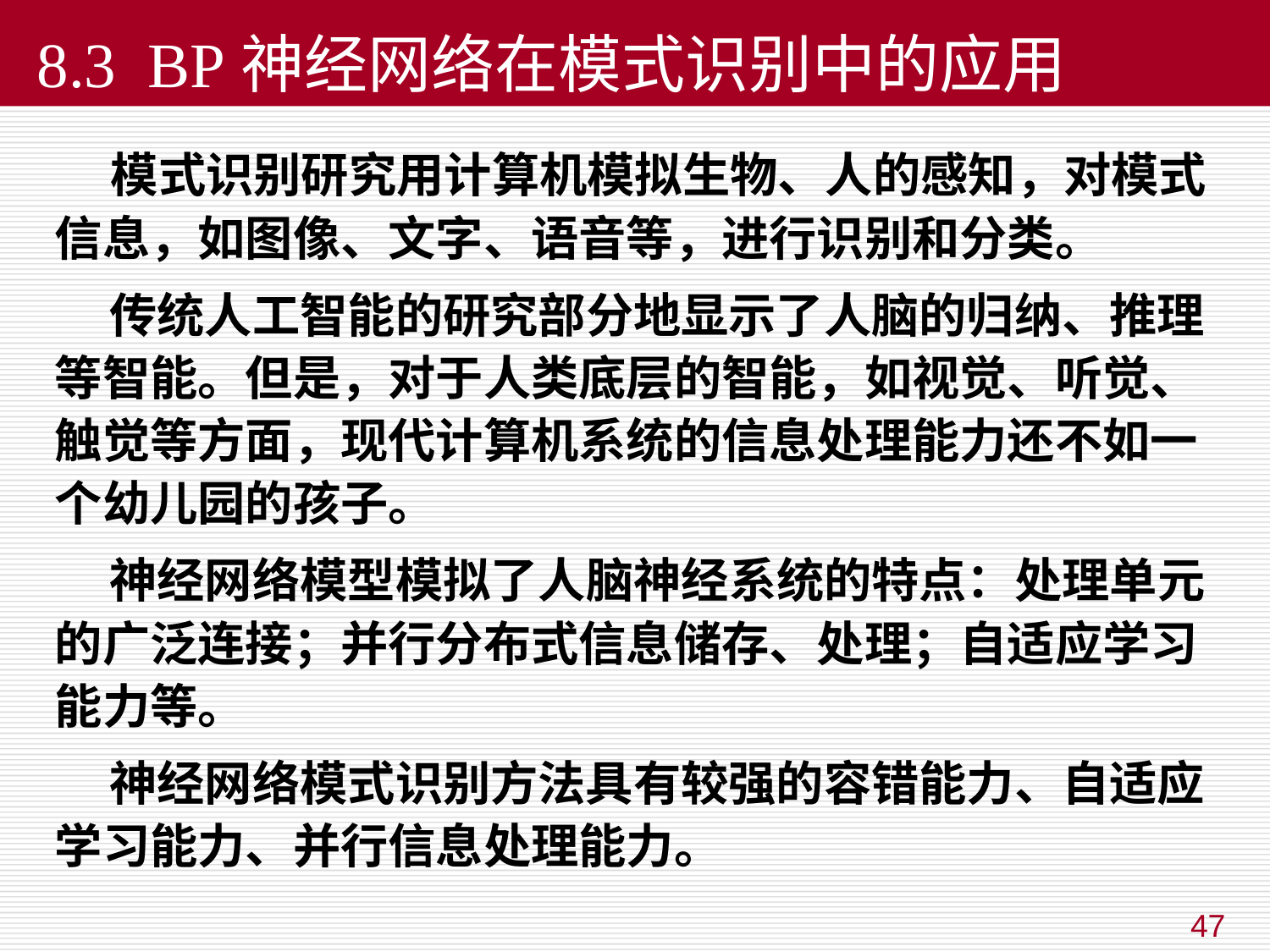

8.3  BP神经网络在模式识别中的应用
    模式识别研究用计算机模拟生物、人的感知，对模式信息，如图像、文字、语音等，进行识别和分类。
    传统人工智能的研究部分地显示了人脑的归纳、推理等智能。但是，对于人类底层的智能，如视觉、听觉、触觉等方面，现代计算机系统的信息处理能力还不如一个幼儿园的孩子。
    神经网络模型模拟了人脑神经系统的特点：处理单元的广泛连接；并行分布式信息储存、处理；自适应学习能力等。
    神经网络模式识别方法具有较强的容错能力、自适应学习能力、并行信息处理能力。
47